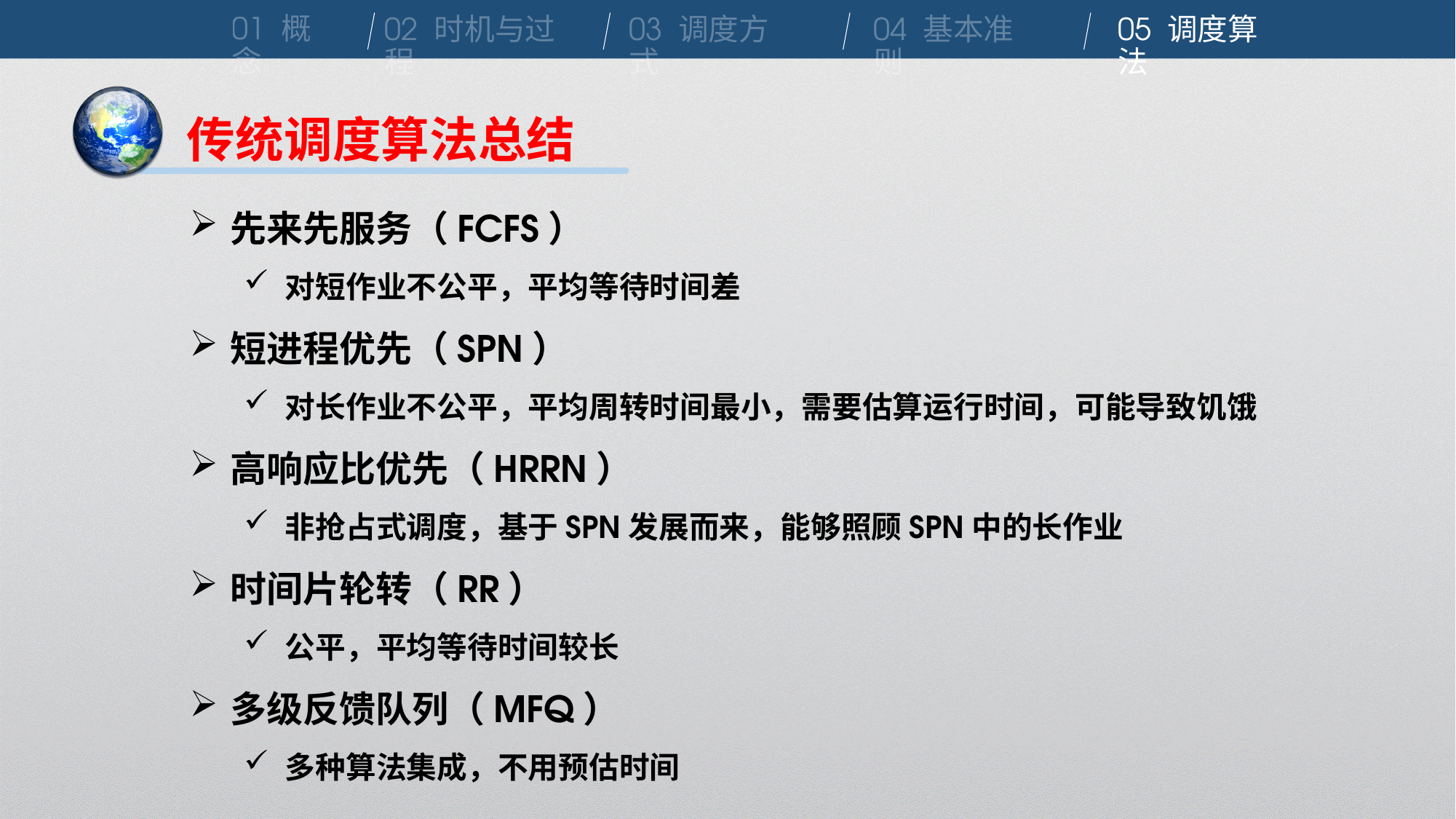

01 概念
02 时机与过程
03 调度方式
04 基本准则
05 调度算法
传统调度算法总结
先来先服务（FCFS）
对短作业不公平，平均等待时间差
短进程优先（SPN）
对长作业不公平，平均周转时间最小，需要估算运行时间，可能导致饥饿
高响应比优先（HRRN）
非抢占式调度，基于SPN发展而来，能够照顾SPN中的长作业
时间片轮转（RR）
公平，平均等待时间较长
多级反馈队列（MFQ）
多种算法集成，不用预估时间